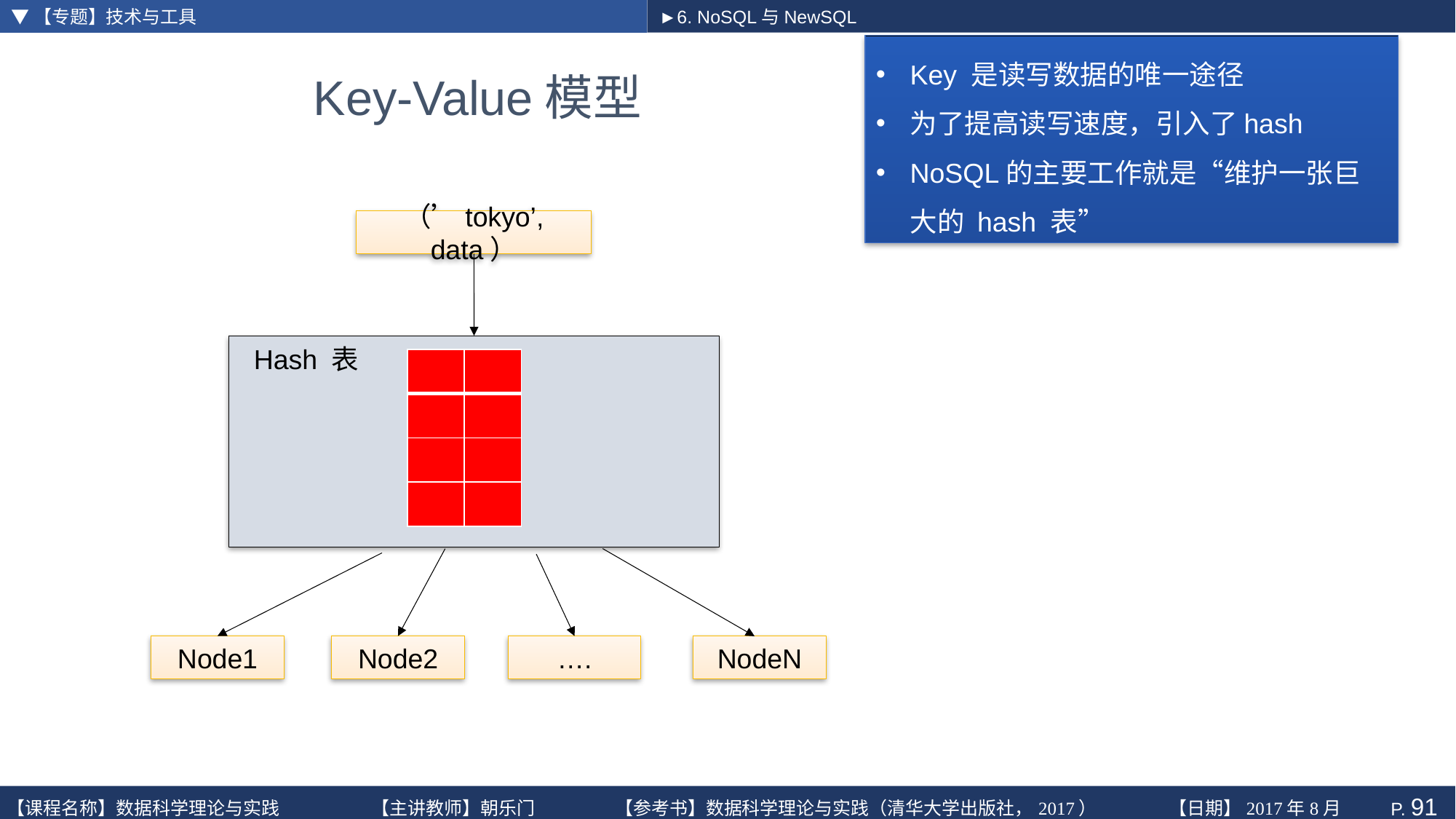

▼【专题】技术与工具
►6. NoSQL与NewSQL
Key 是读写数据的唯一途径
为了提高读写速度，引入了hash
NoSQL的主要工作就是“维护一张巨大的 hash 表”
# Key-Value模型
（’tokyo’, data）

Hash 表
|  |  |
| --- | --- |
|  |  |
|  |  |
|  |  |
Node1
Node2
….
NodeN